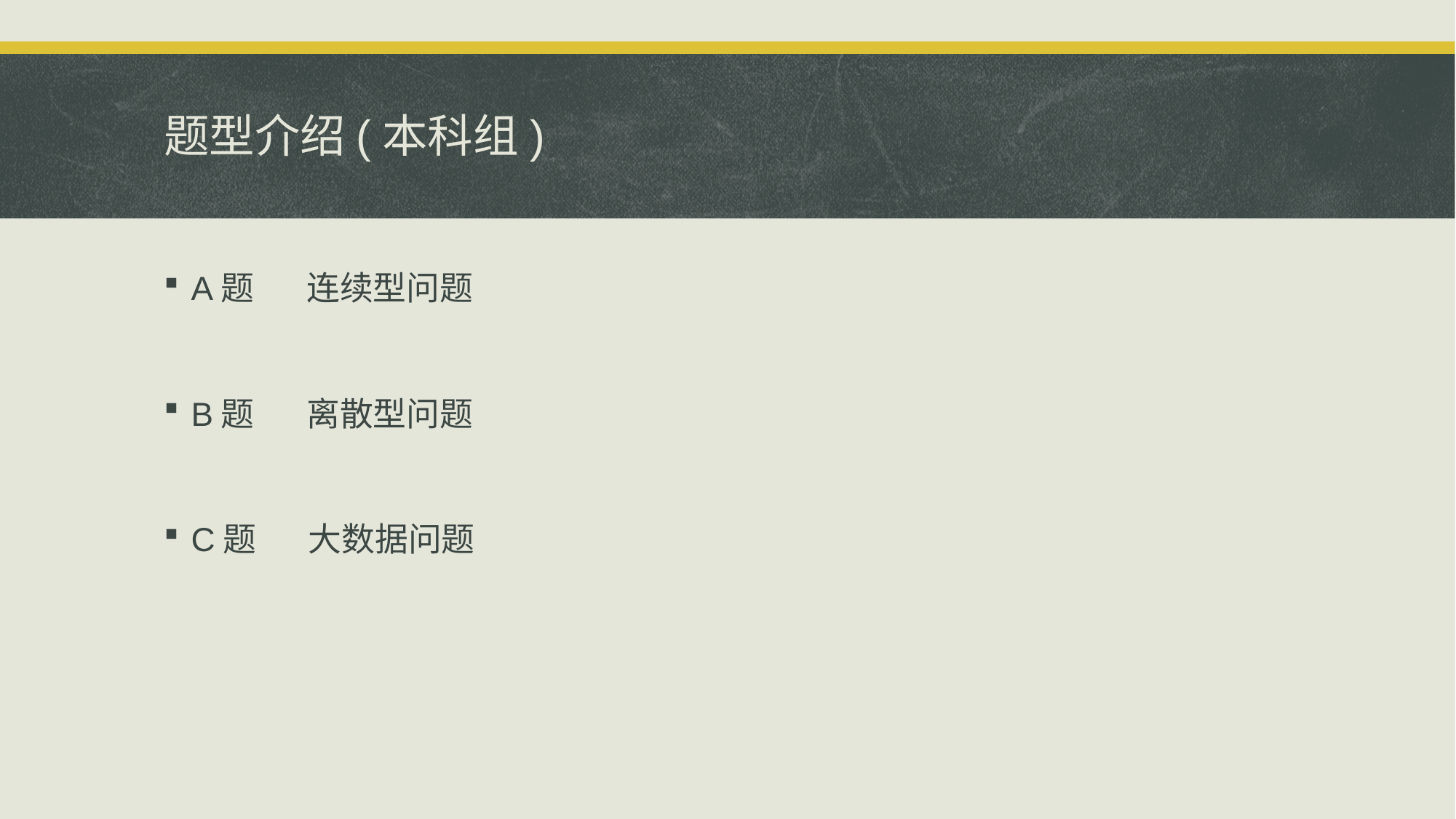

# 题型介绍(本科组)
A题       连续型问题

B题       离散型问题

C题       大数据问题